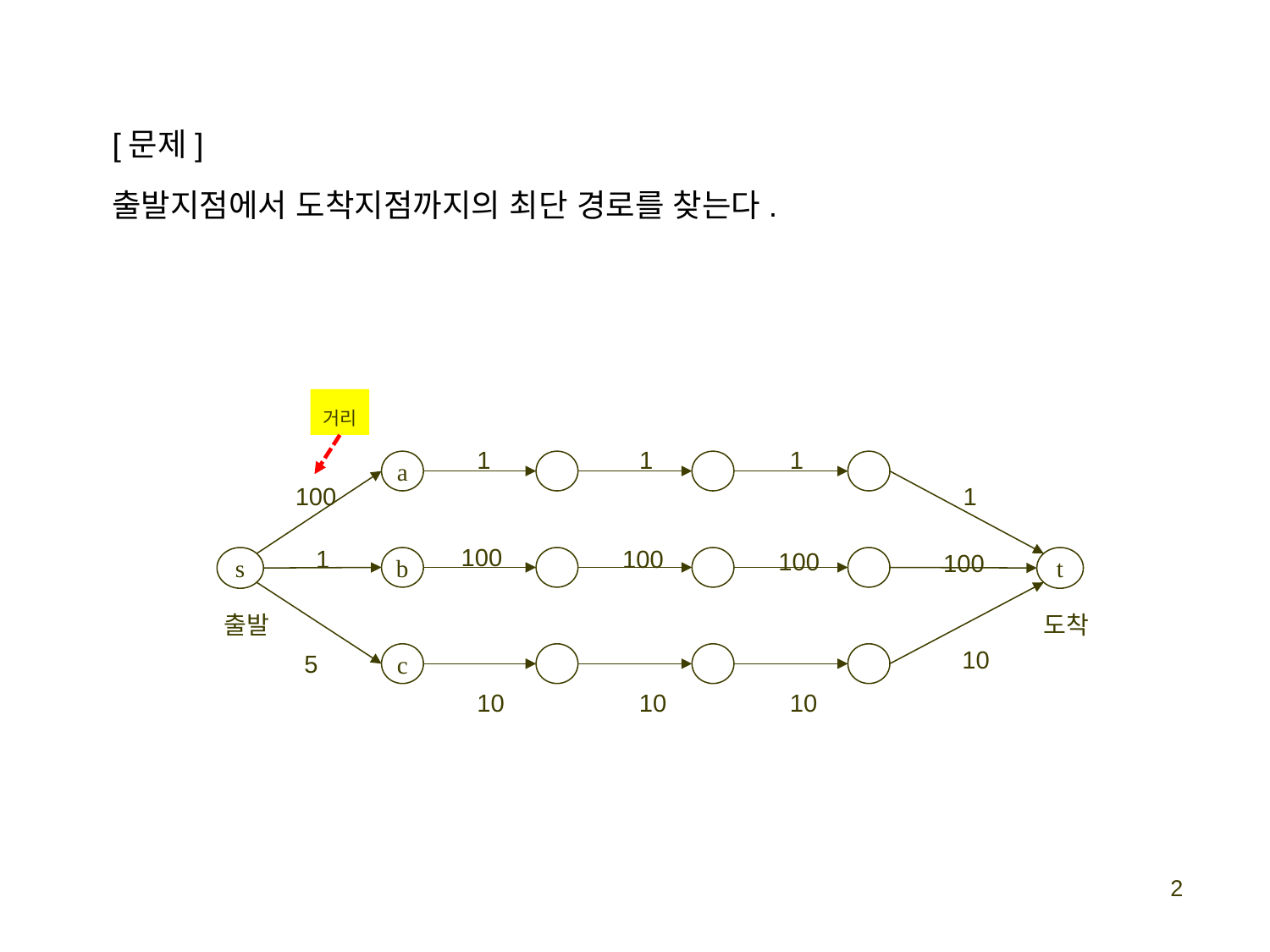

[문제]
출발지점에서 도착지점까지의 최단 경로를 찾는다.
거리
1
1
1
a

100
1
100
100
1
100
100
s
b

t
출발
도착
10
5
c

10
10
10
2